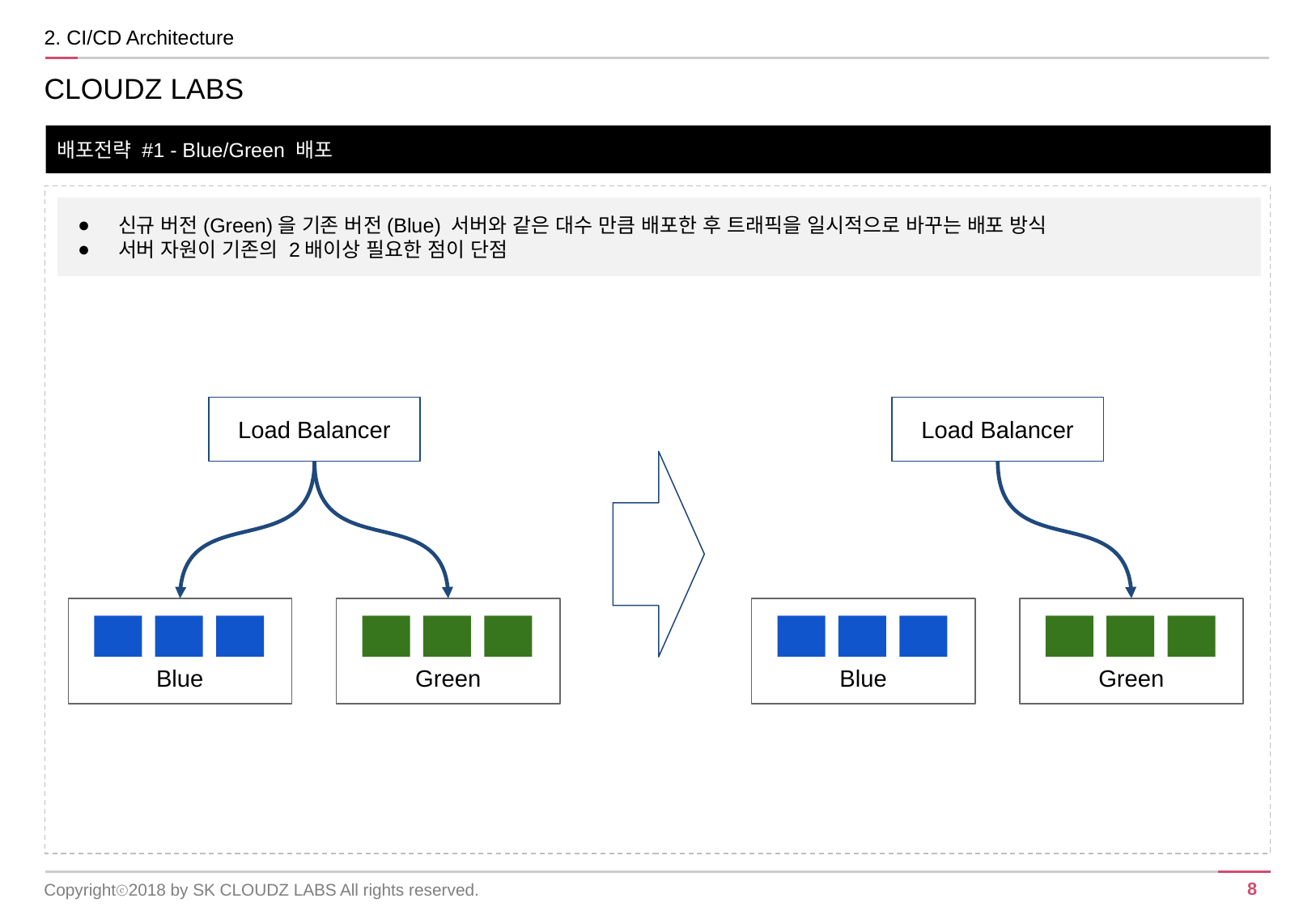

2. CI/CD Architecture
CLOUDZ LABS
배포전략 #1 - Blue/Green 배포
신규 버전(Green)을 기존 버전(Blue) 서버와 같은 대수 만큼 배포한 후 트래픽을 일시적으로 바꾸는 배포 방식
서버 자원이 기존의 2배이상 필요한 점이 단점
Load Balancer
Load Balancer

Blue
Green
Blue
Green

Copyrightⓒ2018 by SK CLOUDZ LABS All rights reserved.